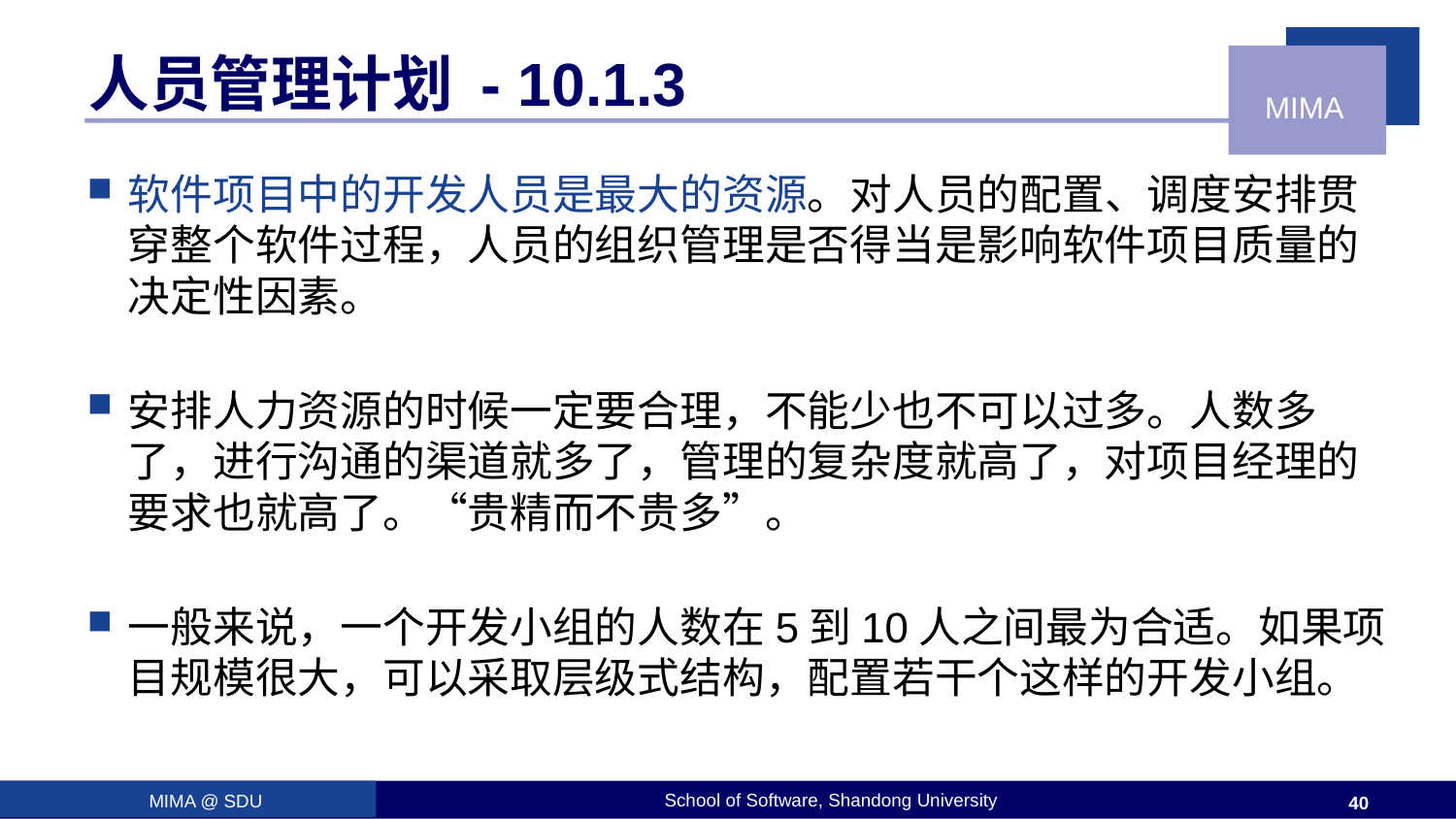

# 人员管理计划 - 10.1.3
软件项目中的开发人员是最大的资源。对人员的配置、调度安排贯穿整个软件过程，人员的组织管理是否得当是影响软件项目质量的决定性因素。

安排人力资源的时候一定要合理，不能少也不可以过多。人数多了，进行沟通的渠道就多了，管理的复杂度就高了，对项目经理的要求也就高了。“贵精而不贵多”。

一般来说，一个开发小组的人数在5到10人之间最为合适。如果项目规模很大，可以采取层级式结构，配置若干个这样的开发小组。